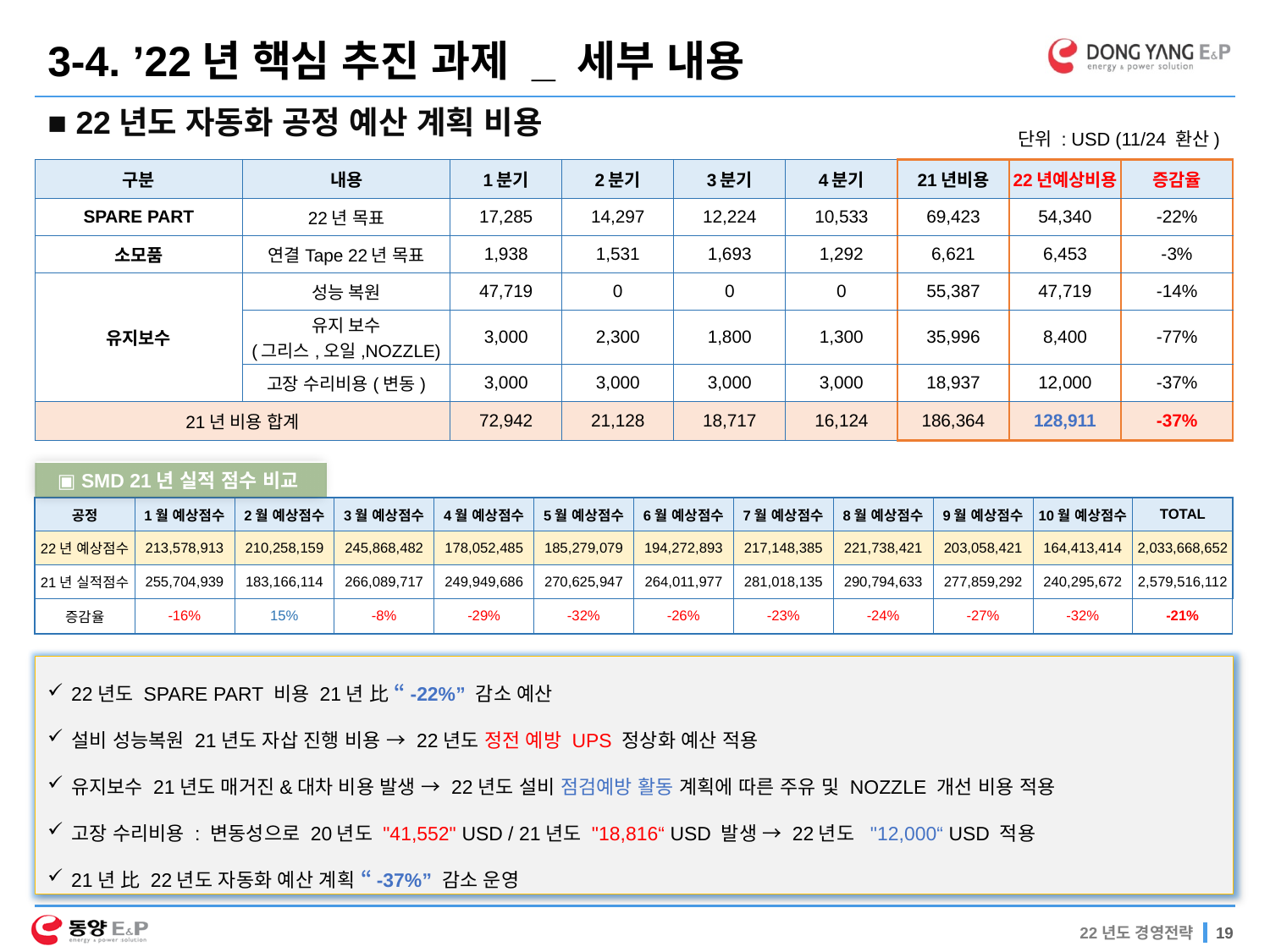

3-4. ’22년 핵심 추진 과제 _ 세부 내용
■ 22년도 자동화 공정 예산 계획 비용
단위 : USD (11/24 환산)
| 구분 | 내용 | 1분기 | 2분기 | 3분기 | 4분기 | 21년비용 | 22년예상비용 | 증감율 |
| --- | --- | --- | --- | --- | --- | --- | --- | --- |
| SPARE PART | 22년 목표 | 17,285 | 14,297 | 12,224 | 10,533 | 69,423 | 54,340 | -22% |
| 소모품 | 연결Tape 22년 목표 | 1,938 | 1,531 | 1,693 | 1,292 | 6,621 | 6,453 | -3% |
| 유지보수 | 성능 복원 | 47,719 | 0 | 0 | 0 | 55,387 | 47,719 | -14% |
|  | 유지 보수 (그리스,오일,NOZZLE) | 3,000 | 2,300 | 1,800 | 1,300 | 35,996 | 8,400 | -77% |
|  | 고장 수리비용(변동) | 3,000 | 3,000 | 3,000 | 3,000 | 18,937 | 12,000 | -37% |
| 21년 비용 합계 |  | 72,942 | 21,128 | 18,717 | 16,124 | 186,364 | 128,911 | -37% |

▣ SMD 21년 실적 점수 비교
| 공정 | 1월 예상점수 | 2월 예상점수 | 3월 예상점수 | 4월 예상점수 | 5월 예상점수 | 6월 예상점수 | 7월 예상점수 | 8월 예상점수 | 9월 예상점수 | 10월 예상점수 | TOTAL |
| --- | --- | --- | --- | --- | --- | --- | --- | --- | --- | --- | --- |
| 22년 예상점수 | 213,578,913 | 210,258,159 | 245,868,482 | 178,052,485 | 185,279,079 | 194,272,893 | 217,148,385 | 221,738,421 | 203,058,421 | 164,413,414 | 2,033,668,652 |
| 21년 실적점수 | 255,704,939 | 183,166,114 | 266,089,717 | 249,949,686 | 270,625,947 | 264,011,977 | 281,018,135 | 290,794,633 | 277,859,292 | 240,295,672 | 2,579,516,112 |
| 증감율 | -16% | 15% | -8% | -29% | -32% | -26% | -23% | -24% | -27% | -32% | -21% |
22년도 SPARE PART 비용 21년 比 “-22%” 감소 예산
설비 성능복원 21년도 자삽 진행 비용 → 22년도 정전 예방 UPS 정상화 예산 적용
유지보수 21년도 매거진&대차 비용 발생 → 22년도 설비 점검예방 활동 계획에 따른 주유 및 NOZZLE 개선 비용 적용
고장 수리비용 : 변동성으로 20년도 "41,552" USD / 21년도 "18,816“ USD 발생 → 22년도  "12,000“ USD 적용
21년 比 22년도 자동화 예산 계획 “-37%” 감소 운영